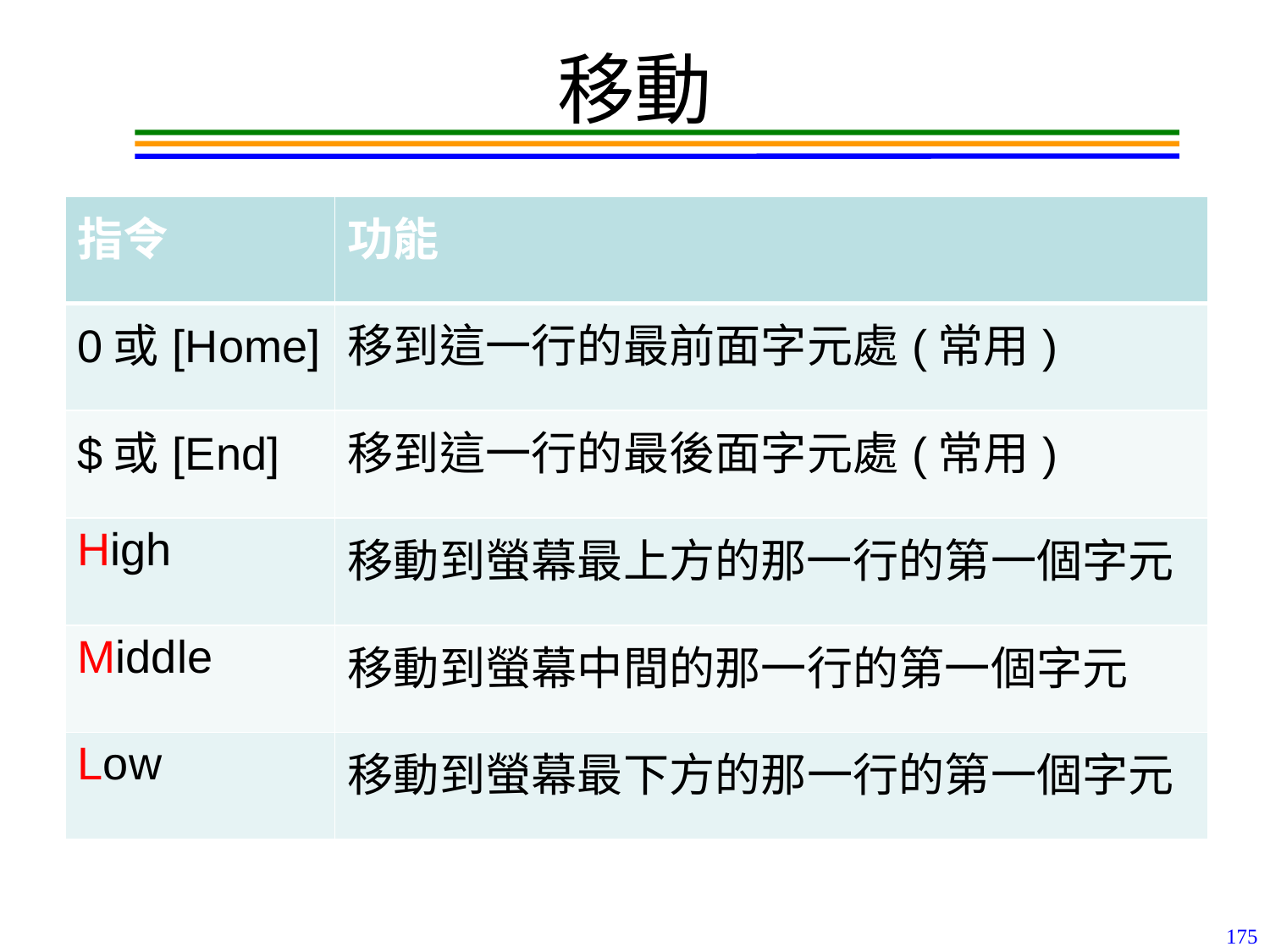

# 移動
| 指令 | 功能 |
| --- | --- |
| 0或[Home] | 移到這一行的最前面字元處(常用) |
| $或[End] | 移到這一行的最後面字元處(常用) |
| High | 移動到螢幕最上方的那一行的第一個字元 |
| Middle | 移動到螢幕中間的那一行的第一個字元 |
| Low | 移動到螢幕最下方的那一行的第一個字元 |
175